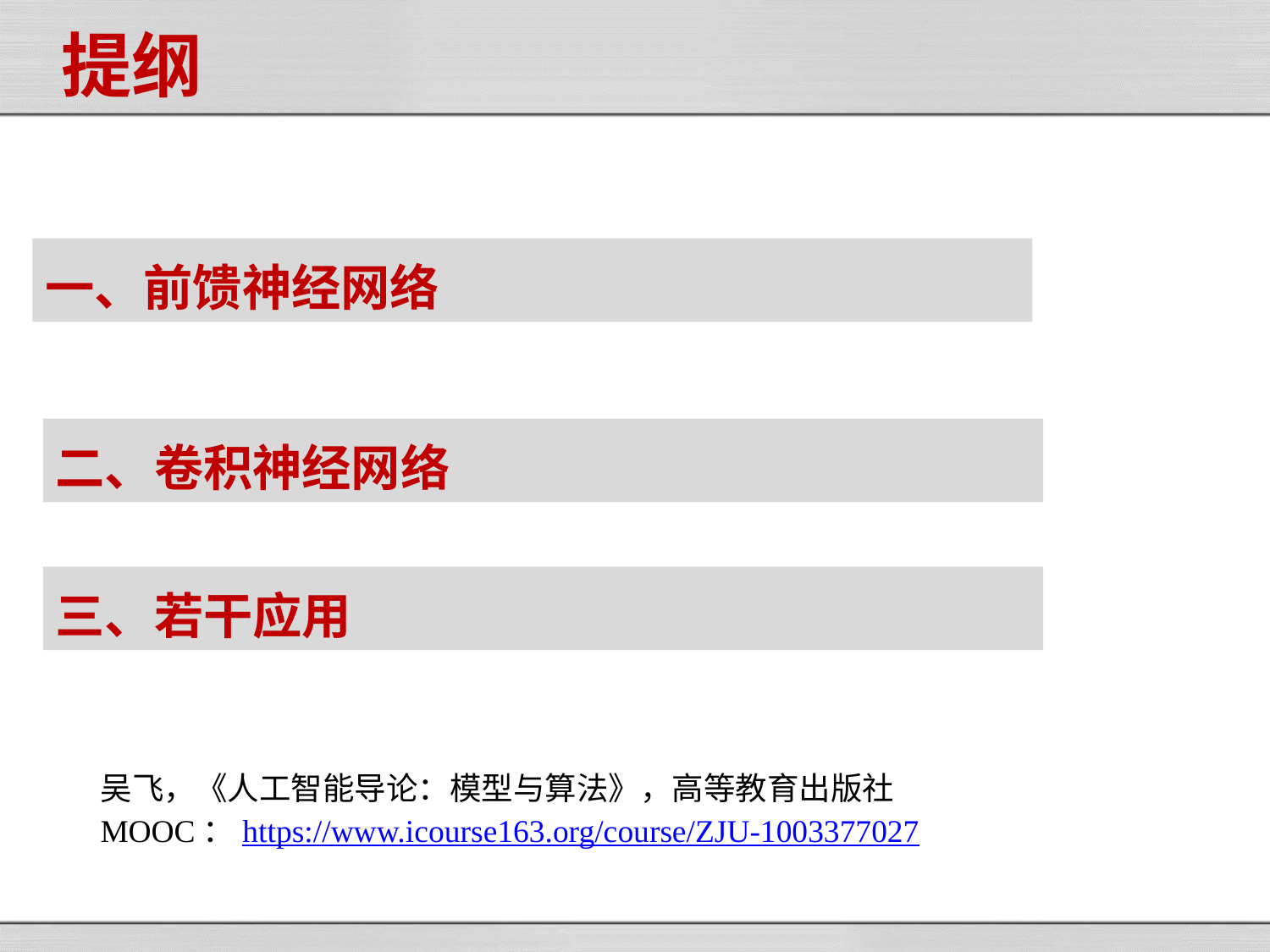

提纲
一、前馈神经网络
二、卷积神经网络
三、若干应用
吴飞，《人工智能导论：模型与算法》，高等教育出版社

MOOC：https://www.icourse163.org/course/ZJU-1003377027